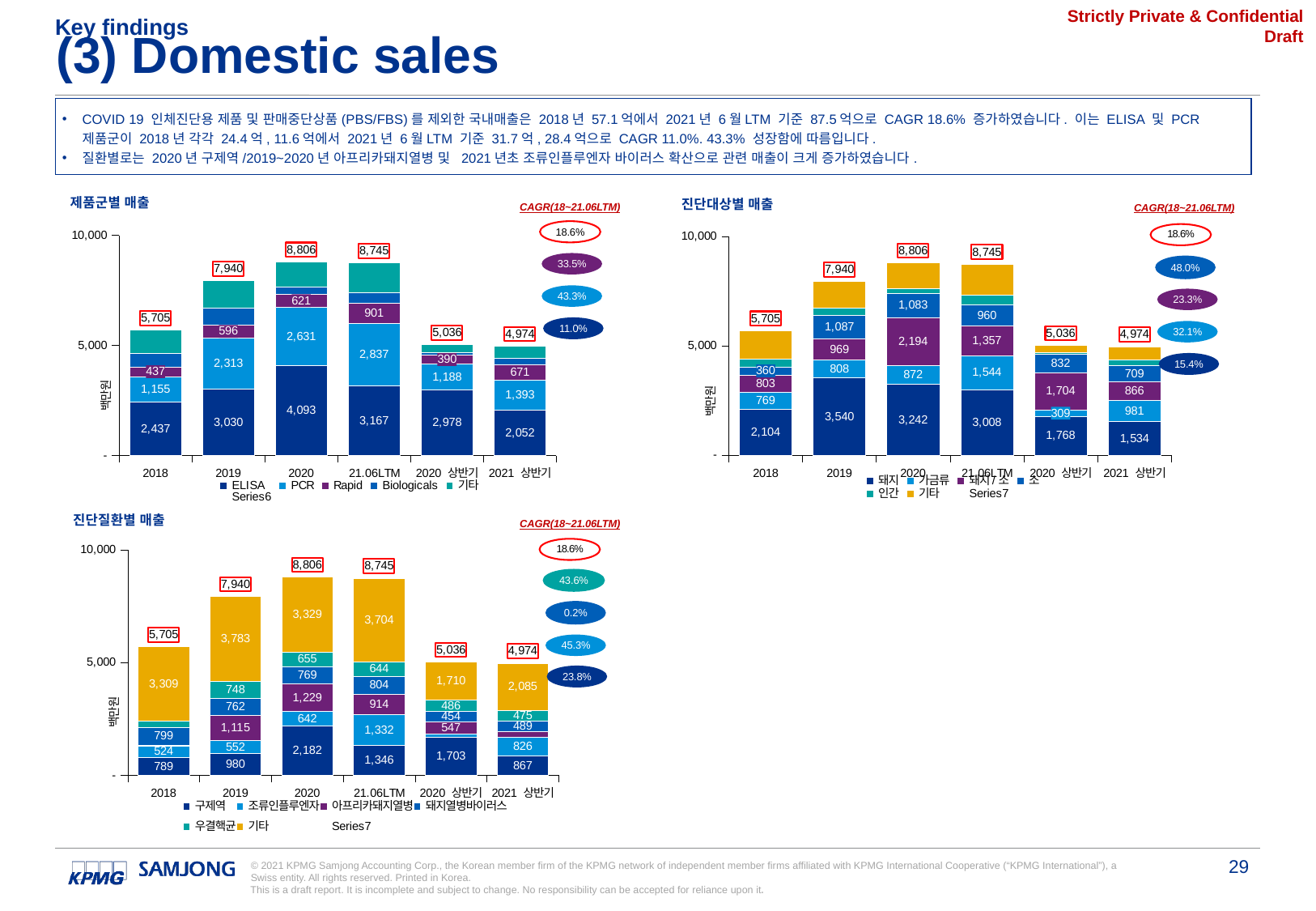

Key findings
(3) Domestic sales
COVID 19 인체진단용 제품 및 판매중단상품(PBS/FBS)를 제외한 국내매출은 2018년 57.1억에서 2021년 6월LTM 기준 87.5억으로 CAGR 18.6% 증가하였습니다. 이는 ELISA 및 PCR 제품군이 2018년 각각 24.4억, 11.6억에서 2021년 6월LTM 기준 31.7억, 28.4억으로 CAGR 11.0%. 43.3% 성장함에 따름입니다.
질환별로는 2020년 구제역/2019~2020년 아프리카돼지열병 및  2021년초 조류인플루엔자 바이러스 확산으로 관련 매출이 크게 증가하였습니다.

### Chart: 제품군별 매출

| Category | ELISA | PCR | Rapid | Biologicals | 기타 |  |
|---|---|---|---|---|---|---|
| 2018 | 2436806305.0 | 1154762640.0 | 437228353.0 | 633168000.0 | 1043201443.0 | 5705166741.0 |
| 2019 | 3029763490.0 | 2312850531.0 | 596417045.0 | 752479500.0 | 1248912706.0 | 7940423272.0 |
| 2020 | 4093442026.0 | 2631250276.0 | 620646900.0 | 320707799.0 | 1140409060.0 | 8806456061.0 |
| 21.06LTM | 3166716574.0 | 2836522600.0 | 900972250.0 | 483852725.0 | 1356467250.0 | 8744531399.0 |
| 2020 상반기 | 2978286357.0 | 1187681876.0 | 390463850.0 | 141044000.0 | 338755250.0 | 5036231333.0 |
| 2021 상반기 | 2051560905.0 | 1392954200.0 | 670789200.0 | 304188926.0 | 554813440.0 | 4974306671.0 |

### Chart: 진단대상별 매출

| Category | 돼지 | 가금류 | 돼지/소 | 소 | 인간 | 기타 |  |
|---|---|---|---|---|---|---|---|
| 2018 | 2103737360.0 | 769197385.0 | 803292199.0 | 360389258.0 | 356778500.0 | 1311772039.0 | 5705166741.0 |
| 2019 | 3539643354.0 | 808274884.0 | 969119746.0 | 1087463556.0 | 325465500.0 | 1210456232.0 | 7940423272.0 |
| 2020 | 3242483310.0 | 872314840.0 | 2193937000.0 | 1082816508.0 | 235277799.0 | 1179626604.0 | 8806456061.0 |
| 21.06LTM | 3007663840.0 | 1544197869.0 | 1356745500.0 | 959760116.0 | 448908725.0 | 1427255349.0 | 8744531399.0 |
| 2020 상반기 | 1768429638.0 | 308699868.0 | 1703525000.0 | 832411084.0 | 75026000.0 | 348139743.0 | 5036231333.0 |
| 2021 상반기 | 1533610168.0 | 980582897.0 | 866333500.0 | 709354692.0 | 288656926.0 | 595768488.0 | 4974306671.0 |
CAGR(18~21.06LTM)
33.5%
43.3%
11.0%
CAGR(18~21.06LTM)
48.0%
23.3%
32.1%
15.4%
18.6%

### Chart: 진단질환별 매출

| Category | 구제역 | 조류인플루엔자 | 아프리카돼지열병 | 돼지열병바이러스 | 우결핵균 | 기타 |  |
|---|---|---|---|---|---|---|---|
| 2018 | 788762555.0 | 523888500.0 | 23746440.0 | 799357696.0 | 260534000.0 | 3308877550.0 | 5705166741.0 |
| 2019 | 980420900.0 | 552311200.0 | 1115082240.0 | 761980541.0 | 747869500.0 | 3782758891.0 | 7940423272.0 |
| 2020 | 2181895600.0 | 641745800.0 | 1229408640.0 | 769313636.0 | 655323000.0 | 3328769385.0 | 8806456061.0 |
| 21.06LTM | 1345695500.0 | 1332239900.0 | 914297500.0 | 804353000.0 | 643700000.0 | 3704245499.0 | 8744531399.0 |
| 2020 상반기 | 1703033600.0 | 135630000.0 | 547398640.0 | 454138636.0 | 486123000.0 | 1709907457.0 | 5036231333.0 |
| 2021 상반기 | 866833500.0 | 826124100.0 | 232287500.0 | 489178000.0 | 474500000.0 | 2085383571.0 | 4974306671.0 |
Source: 회사제공자료
Note: COVID-19 인체진단용 제품 및 판매중단상품(PBS/FBS) 관련 매출액 제외 후 금액임.
Source: 회사제공자료
Note: COVID-19 인체진단용 제품 및 판매중단상품(PBS/FBS) 관련 매출액 제외 후 금액임.
CAGR(18~21.06LTM)
43.6%
0.2%
45.3%
23.8%
Source: 회사제공자료
Note: COVID-19 인체진단용 제품 및 판매중단상품(PBS/FBS) 관련 매출액 제외 후 금액임.